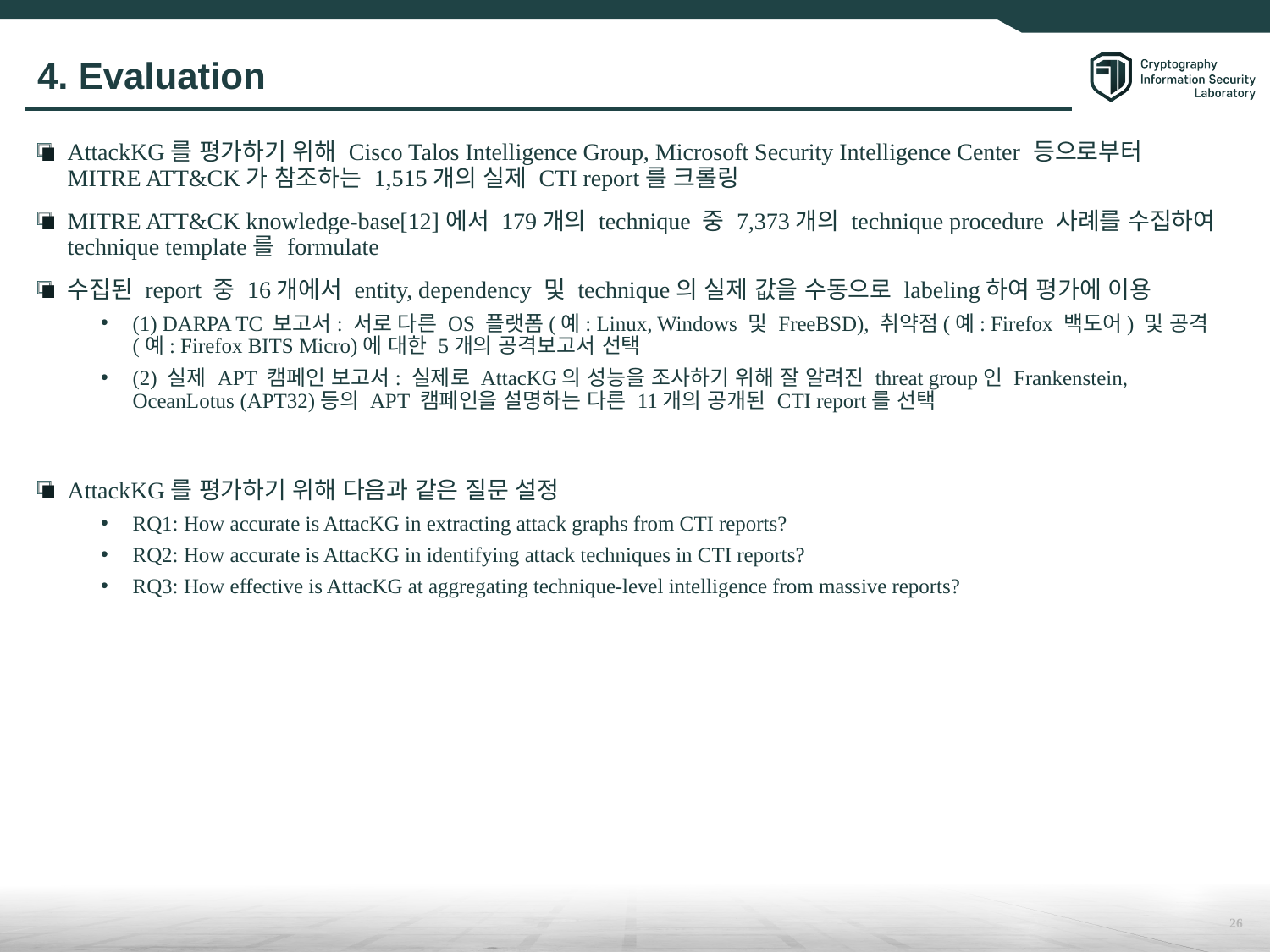

# 4. Evaluation
AttackKG를 평가하기 위해 Cisco Talos Intelligence Group, Microsoft Security Intelligence Center 등으로부터  MITRE ATT&CK가 참조하는 1,515개의 실제 CTI report를 크롤링
MITRE ATT&CK knowledge-base[12]에서 179개의 technique 중 7,373개의 technique procedure 사례를 수집하여 technique template를 formulate
수집된 report 중 16개에서 entity, dependency 및 technique의 실제 값을 수동으로 labeling하여 평가에 이용
(1) DARPA TC 보고서: 서로 다른 OS 플랫폼(예: Linux, Windows 및 FreeBSD), 취약점(예: Firefox 백도어) 및 공격(예: Firefox BITS Micro)에 대한 5개의 공격보고서 선택
(2) 실제 APT 캠페인 보고서: 실제로 AttacKG의 성능을 조사하기 위해 잘 알려진 threat group인 Frankenstein, OceanLotus (APT32)등의 APT 캠페인을 설명하는 다른 11개의 공개된 CTI report를 선택

AttackKG를 평가하기 위해 다음과 같은 질문 설정
RQ1: How accurate is AttacKG in extracting attack graphs from CTI reports?
RQ2: How accurate is AttacKG in identifying attack techniques in CTI reports?
RQ3: How effective is AttacKG at aggregating technique-level intelligence from massive reports?
26